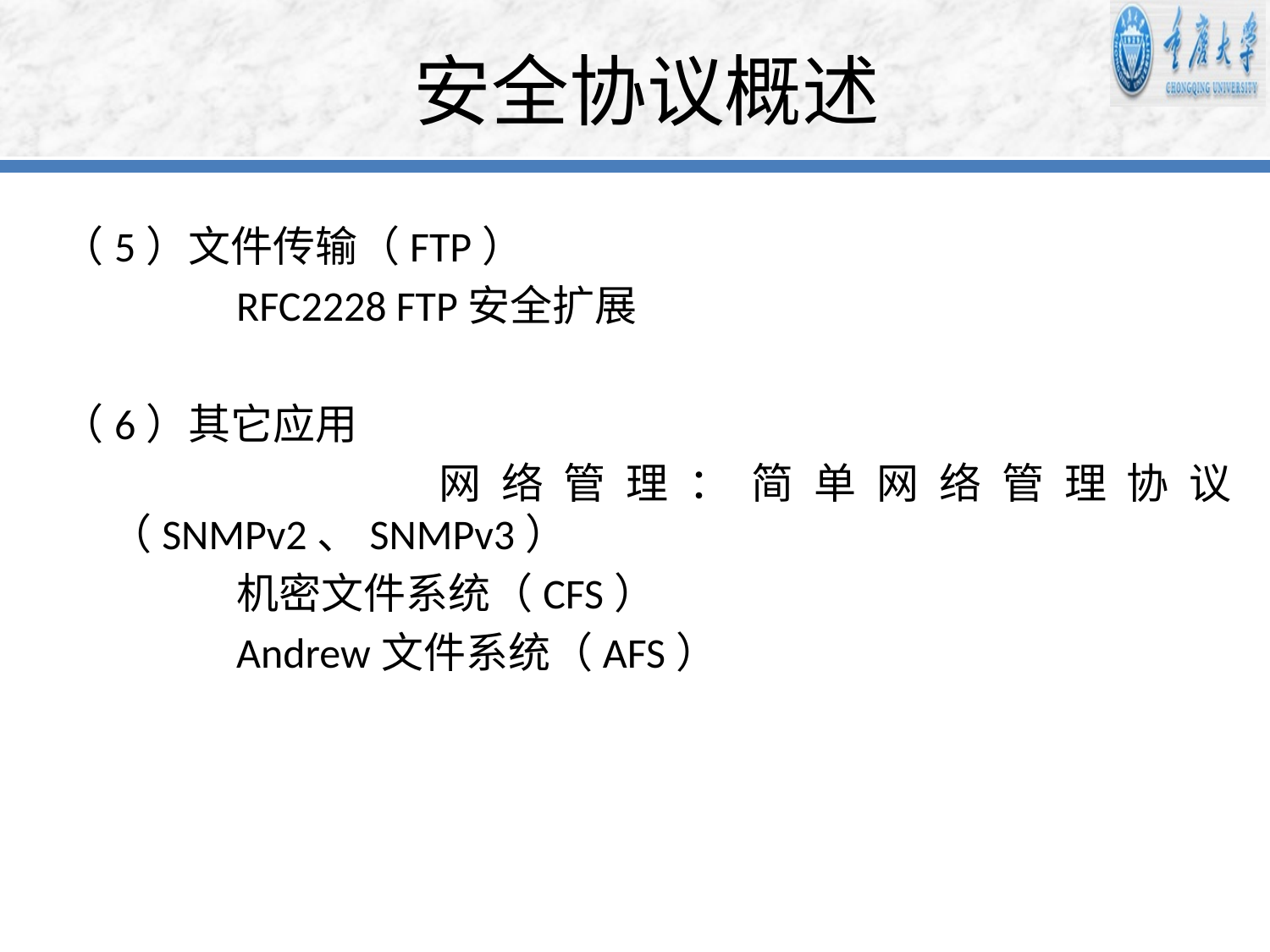

# 安全协议概述
（5）文件传输（FTP）
         	RFC2228 FTP安全扩展

（6）其它应用
         	网络管理：简单网络管理协议（SNMPv2、SNMPv3）
         	机密文件系统（CFS）
		Andrew文件系统（AFS）